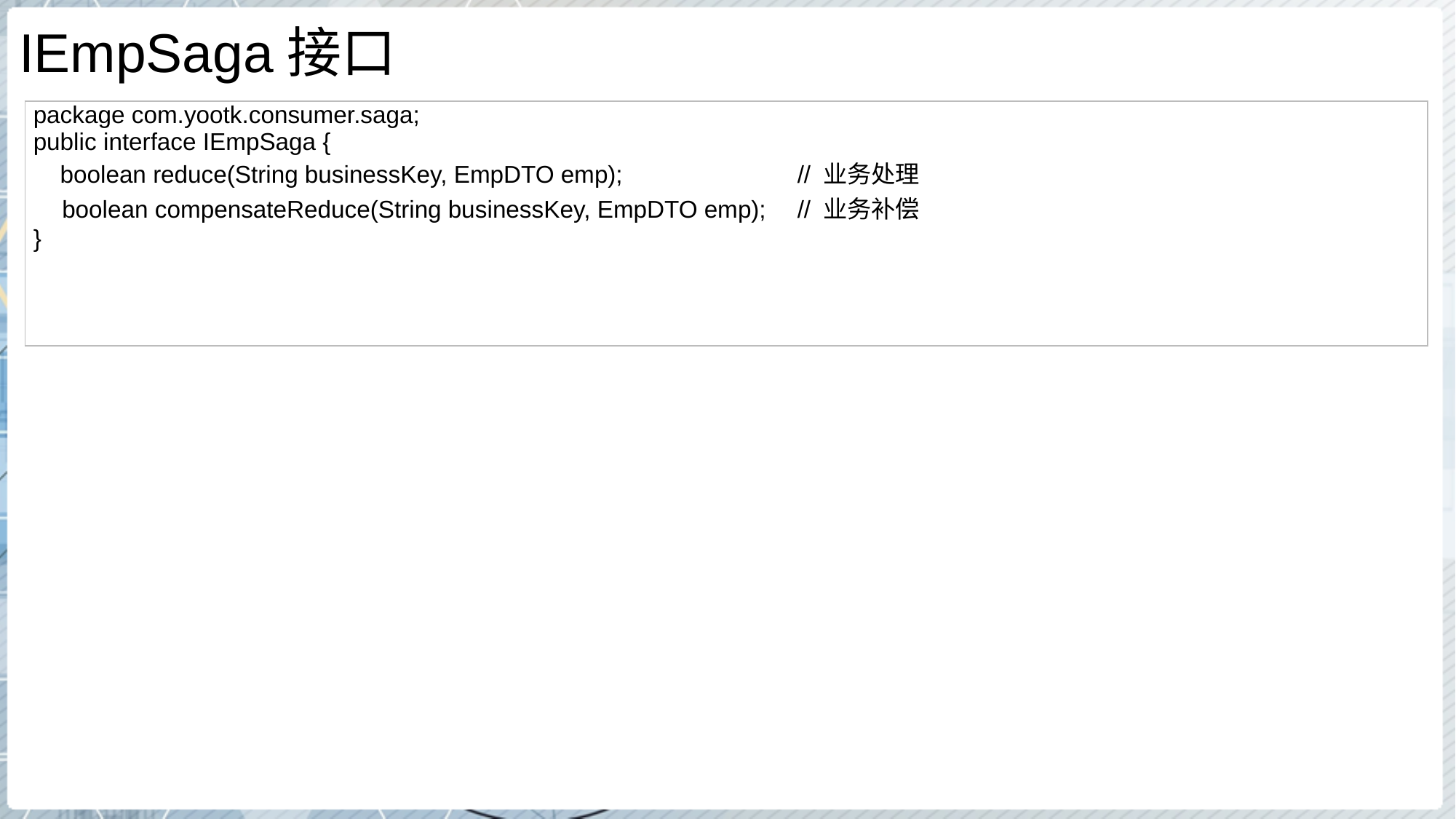

# IEmpSaga接口
| package com.yootk.consumer.saga; public interface IEmpSaga { boolean reduce(String businessKey, EmpDTO emp); // 业务处理 boolean compensateReduce(String businessKey, EmpDTO emp); // 业务补偿 } |
| --- |